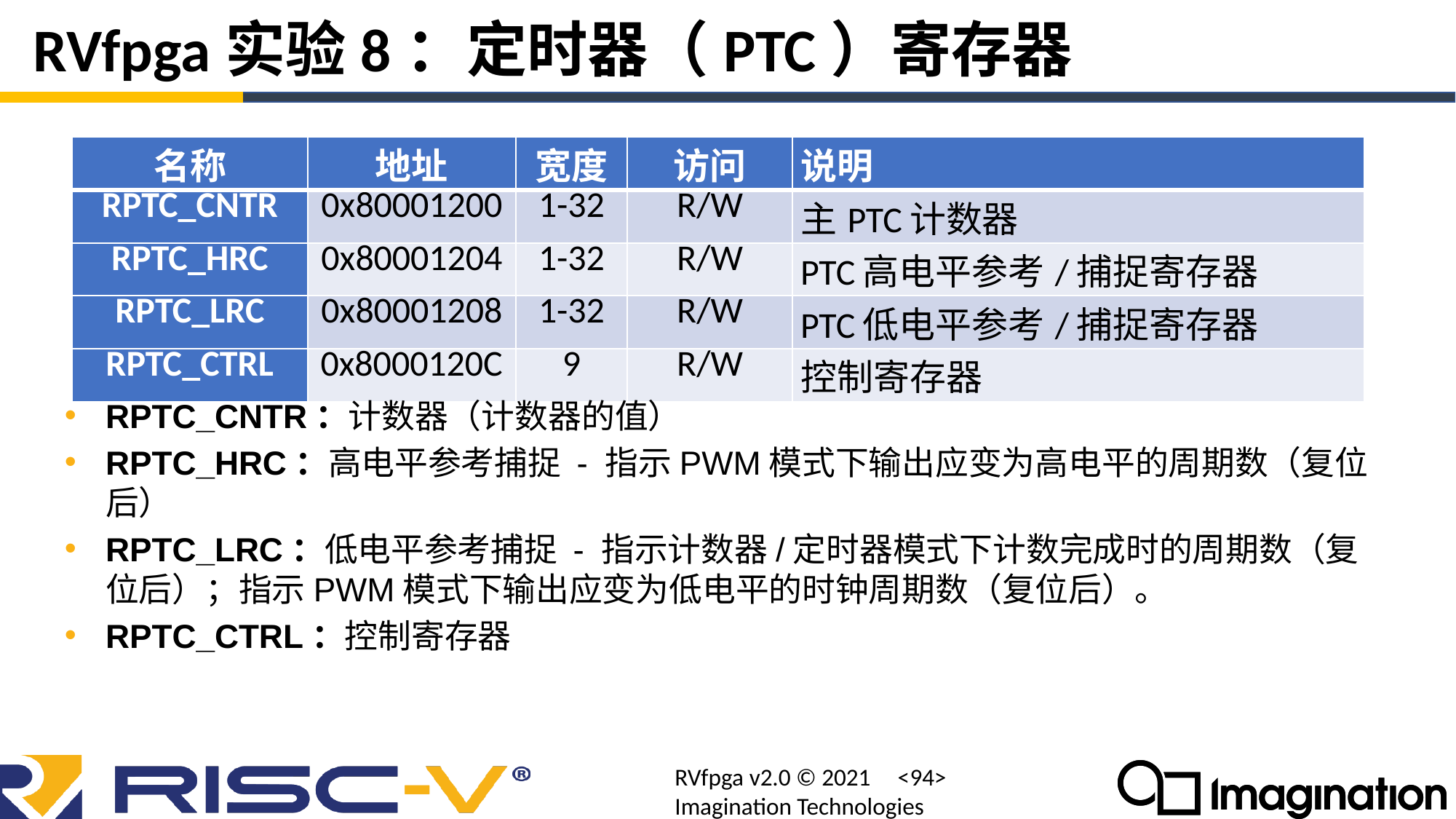

# RVfpga实验8：定时器（PTC）寄存器
| 名称 | 地址 | 宽度 | 访问 | 说明 |
| --- | --- | --- | --- | --- |
| RPTC\_CNTR | 0x80001200 | 1-32 | R/W | 主PTC计数器 |
| RPTC\_HRC | 0x80001204 | 1-32 | R/W | PTC高电平参考/捕捉寄存器 |
| RPTC\_LRC | 0x80001208 | 1-32 | R/W | PTC低电平参考/捕捉寄存器 |
| RPTC\_CTRL | 0x8000120C | 9 | R/W | 控制寄存器 |
RPTC_CNTR：计数器（计数器的值）
RPTC_HRC：高电平参考捕捉 - 指示PWM模式下输出应变为高电平的周期数（复位后）
RPTC_LRC：低电平参考捕捉 - 指示计数器/定时器模式下计数完成时的周期数（复位后）；指示PWM模式下输出应变为低电平的时钟周期数（复位后）。
RPTC_CTRL：控制寄存器